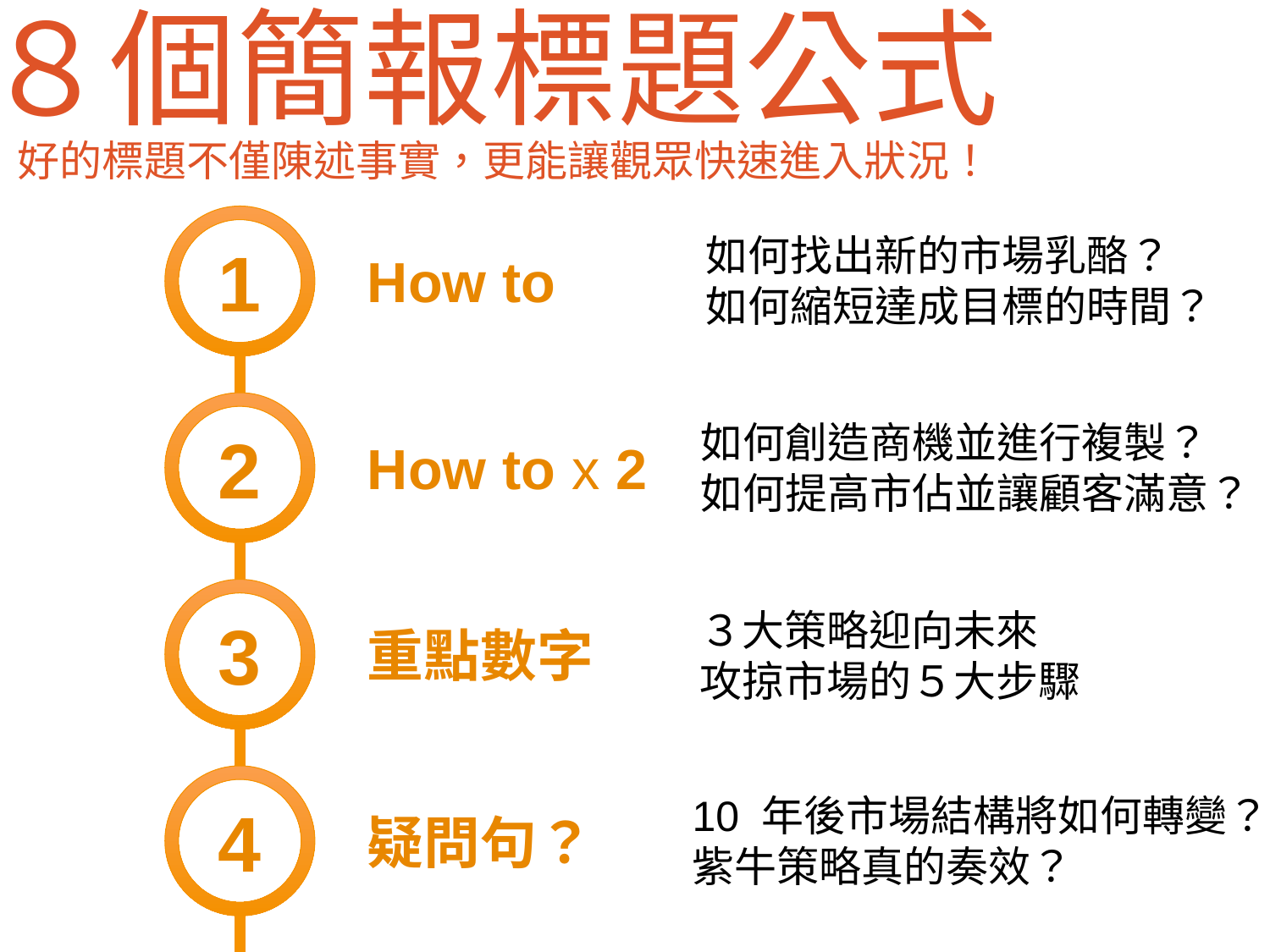

８個簡報標題公式
好的標題不僅陳述事實，更能讓觀眾快速進入狀況！
1
如何找出新的市場乳酪？
如何縮短達成目標的時間？
How to
2
如何創造商機並進行複製？
如何提高市佔並讓顧客滿意？
How to x 2
3
３大策略迎向未來
攻掠市場的５大步驟
重點數字
4
10 年後市場結構將如何轉變？
紫牛策略真的奏效？
疑問句？